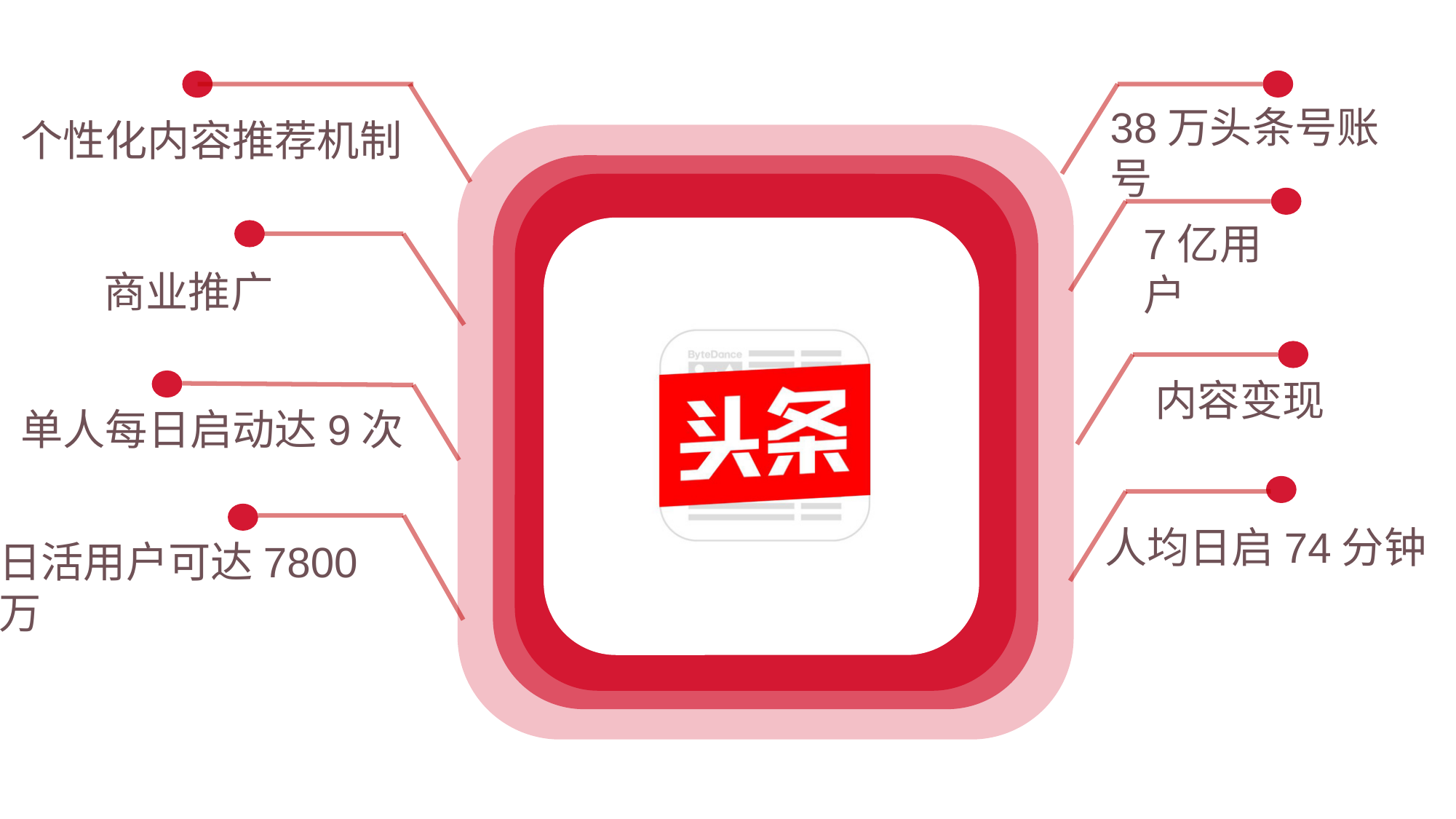

38万头条号账号
个性化内容推荐机制

7亿用户

商业推广

内容变现

单人每日启动达9次

人均日启74分钟
日活用户可达7800万